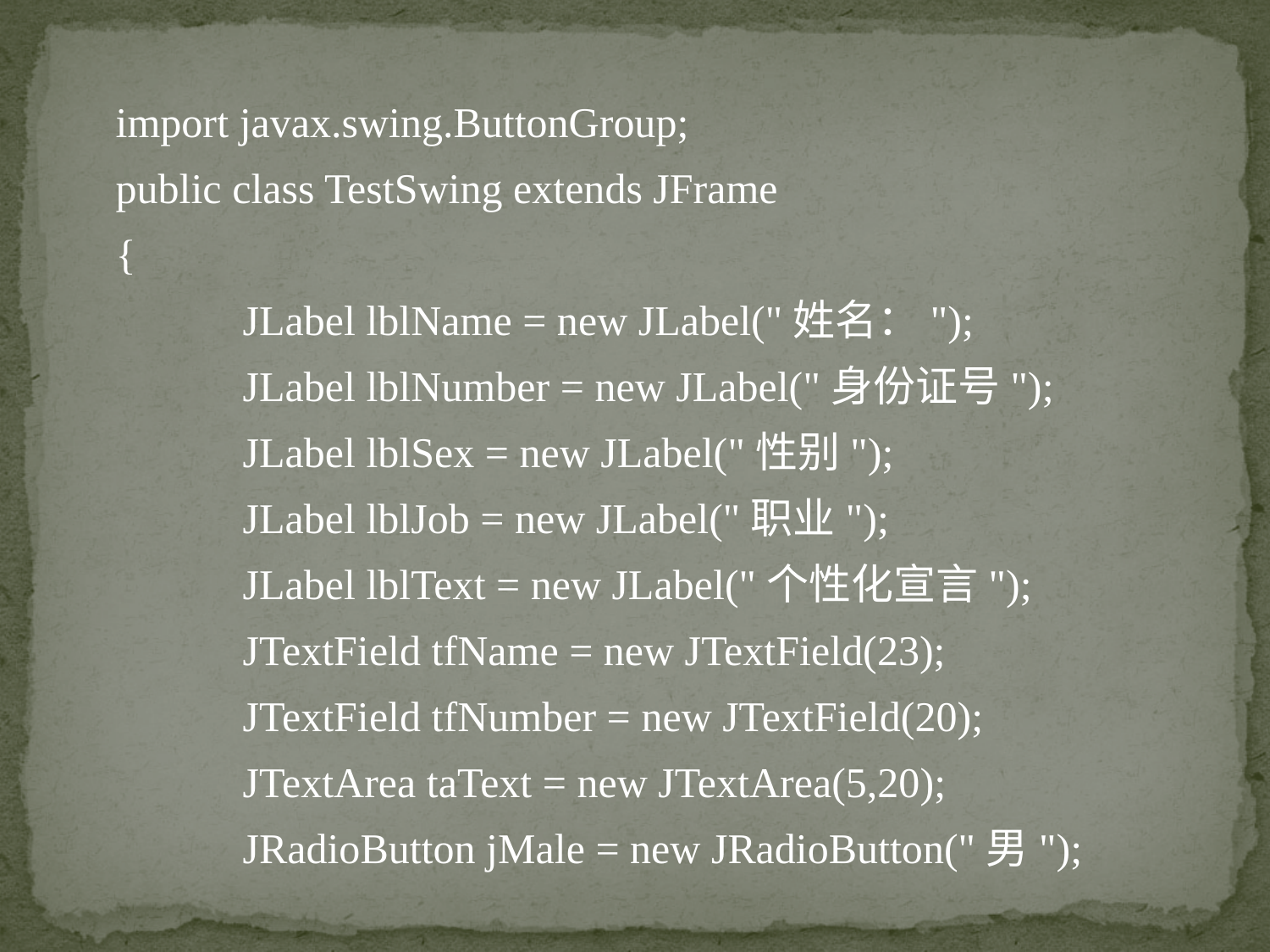

import javax.swing.ButtonGroup;
public class TestSwing extends JFrame
{
	JLabel lblName = new JLabel("姓名：");
	JLabel lblNumber = new JLabel("身份证号");
	JLabel lblSex = new JLabel("性别");
	JLabel lblJob = new JLabel("职业");
	JLabel lblText = new JLabel("个性化宣言");
	JTextField tfName = new JTextField(23);
	JTextField tfNumber = new JTextField(20);
	JTextArea taText = new JTextArea(5,20);
	JRadioButton jMale = new JRadioButton("男");